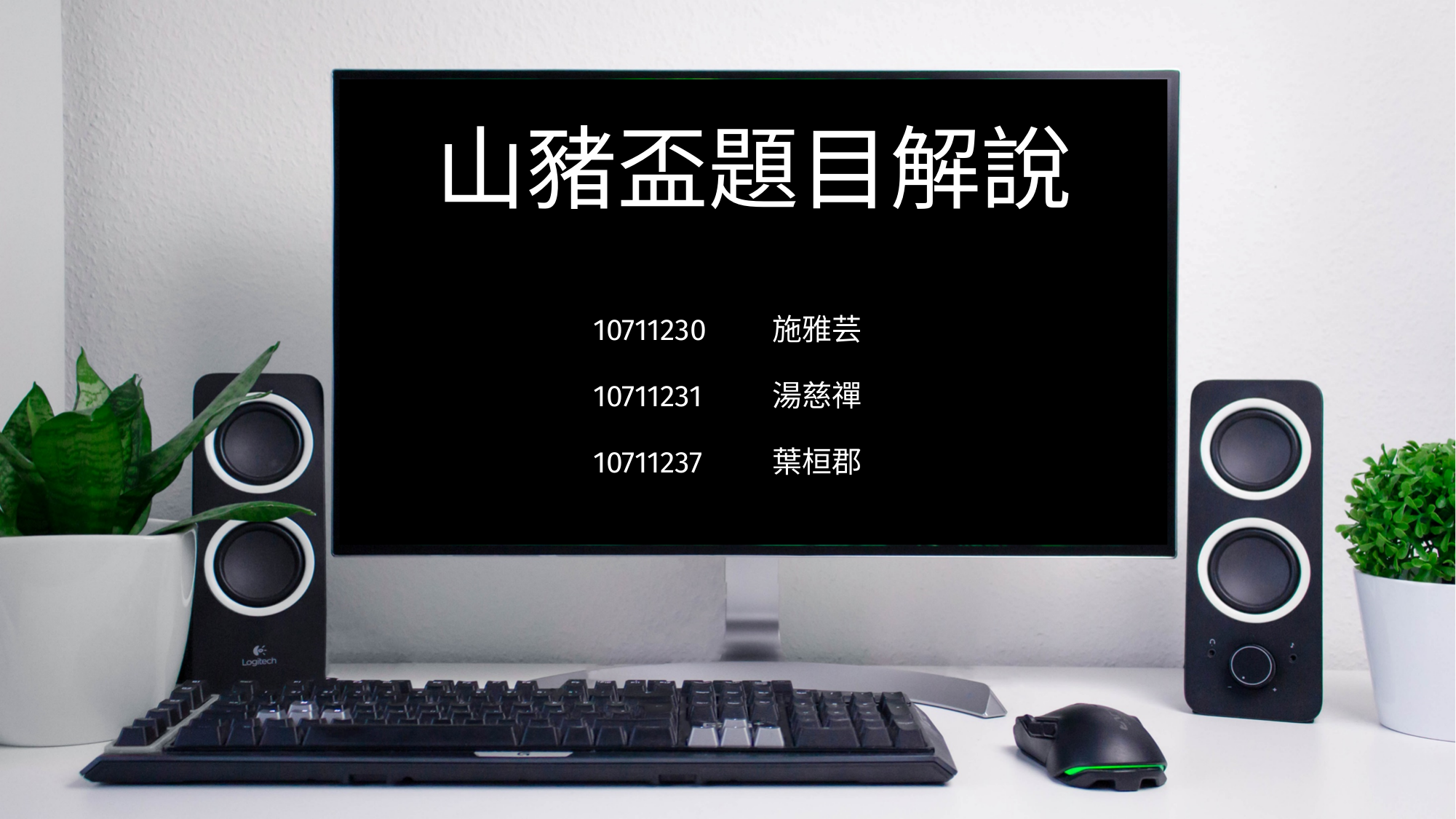

# 山豬盃題目解說

10711230	施雅芸
10711231	湯慈禪
10711237	葉桓郡